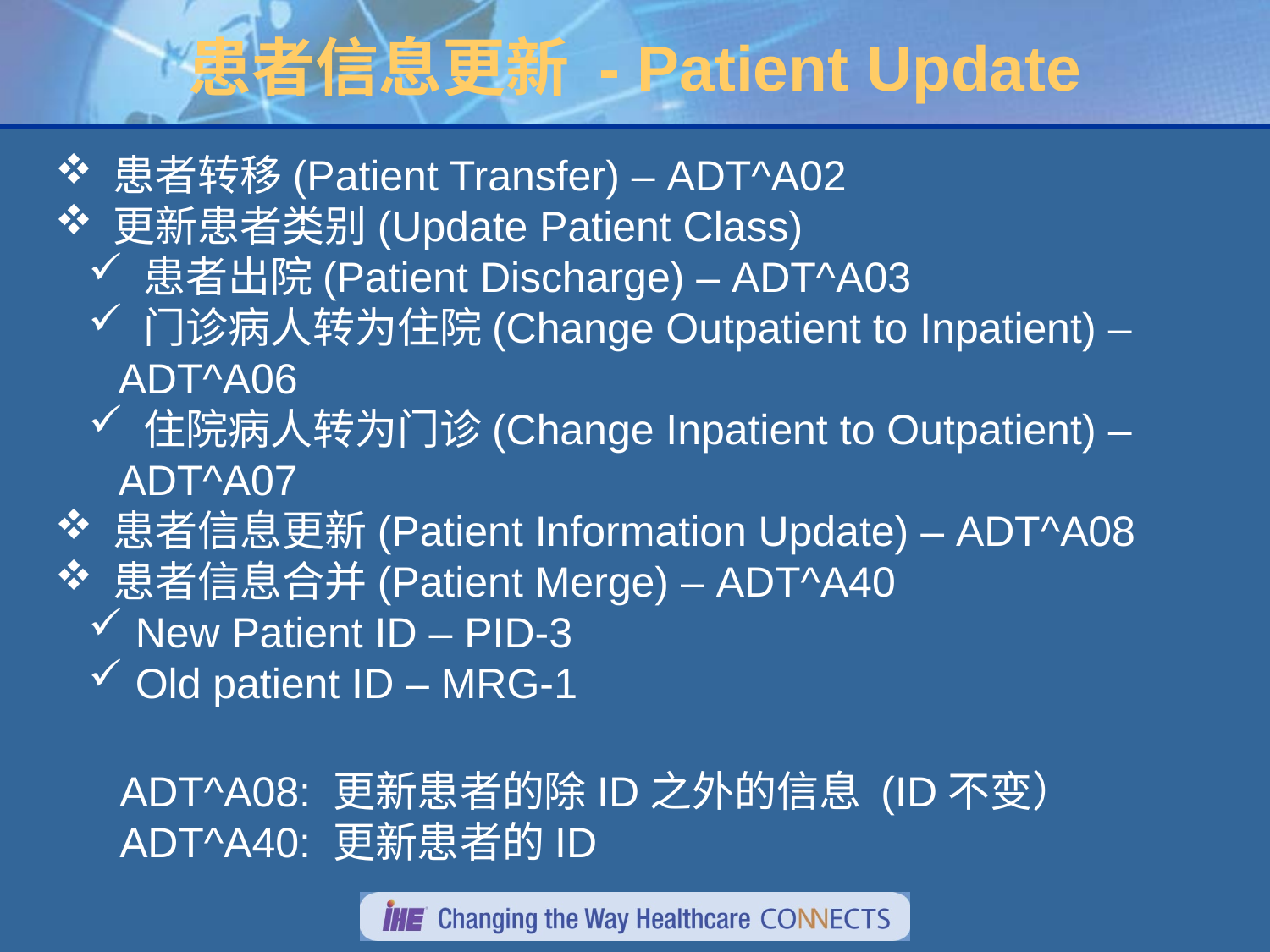

# 患者信息更新 - Patient Update
 患者转移(Patient Transfer) – ADT^A02
 更新患者类别(Update Patient Class)
 患者出院(Patient Discharge) – ADT^A03
 门诊病人转为住院(Change Outpatient to Inpatient) – ADT^A06
 住院病人转为门诊(Change Inpatient to Outpatient) – ADT^A07
 患者信息更新(Patient Information Update) – ADT^A08
 患者信息合并(Patient Merge) – ADT^A40
 New Patient ID – PID-3
 Old patient ID – MRG-1
 ADT^A08: 更新患者的除ID之外的信息 (ID不变）
 ADT^A40: 更新患者的ID